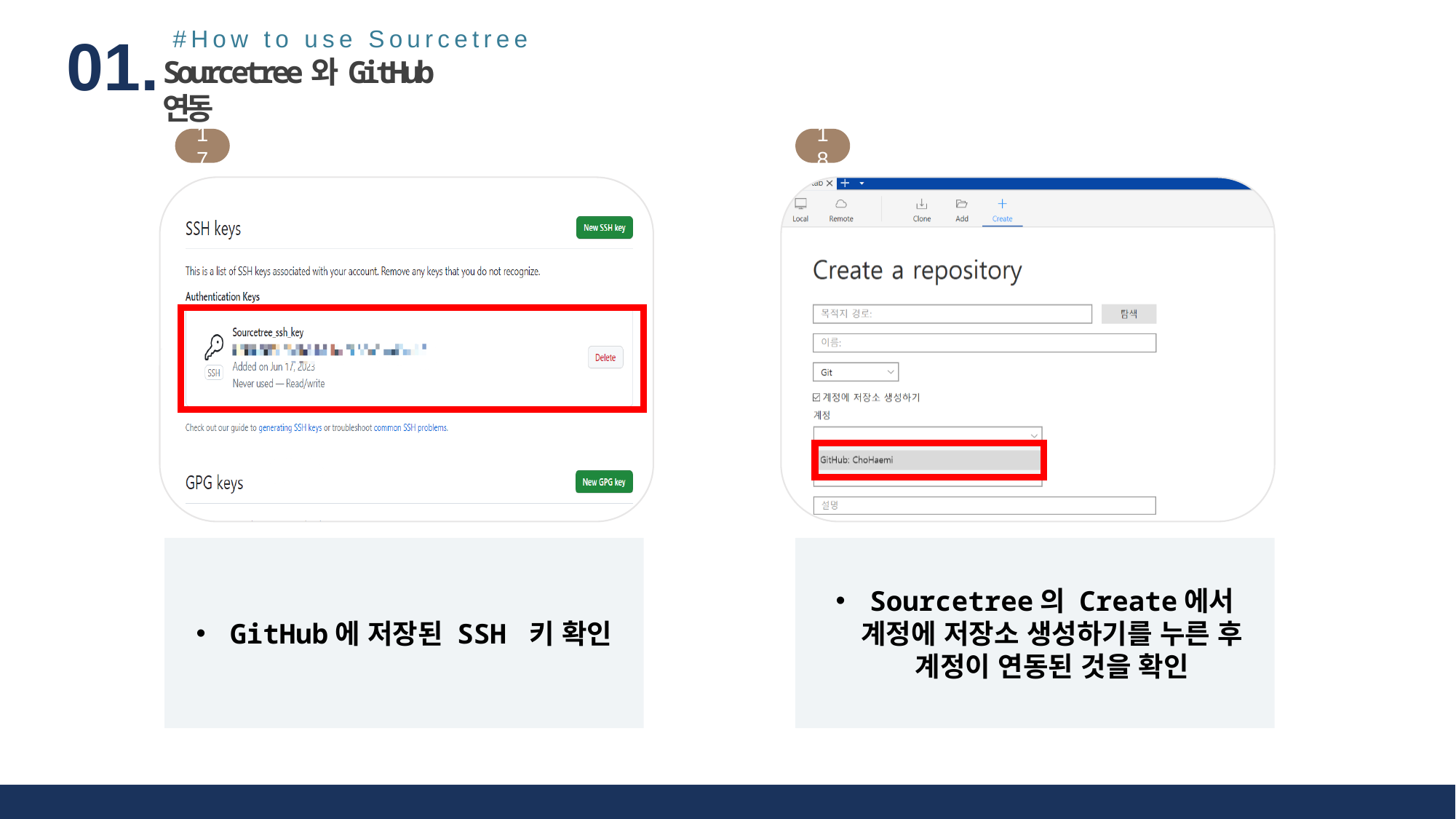

#How to use Sourcetree
01.
Sourcetree와 GitHub 연동
17

18

GitHub에 저장된 SSH 키 확인
Sourcetree의 Create에서 계정에 저장소 생성하기를 누른 후 계정이 연동된 것을 확인